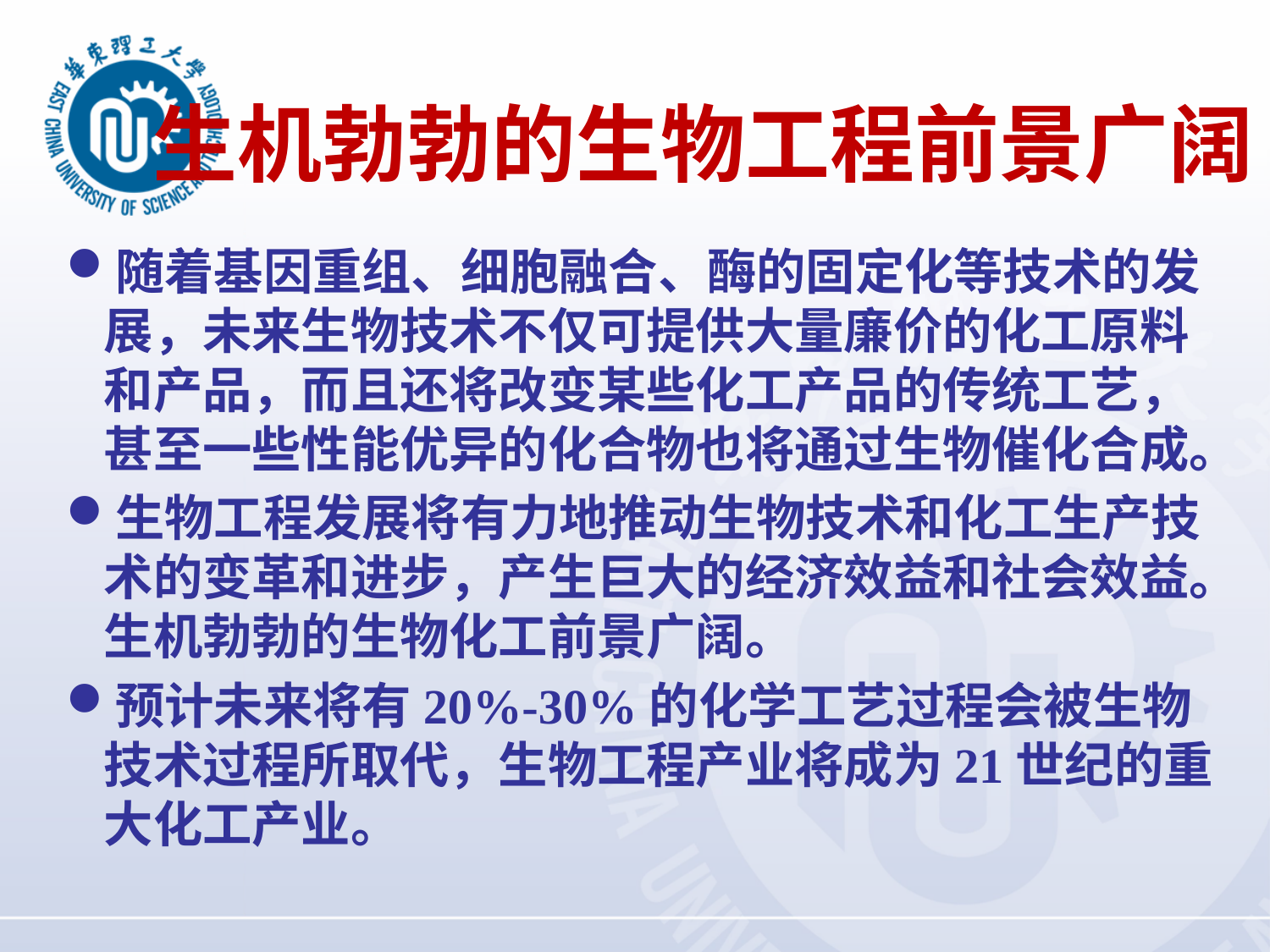

# 生机勃勃的生物工程前景广阔
随着基因重组、细胞融合、酶的固定化等技术的发展，未来生物技术不仅可提供大量廉价的化工原料和产品，而且还将改变某些化工产品的传统工艺，甚至一些性能优异的化合物也将通过生物催化合成。
生物工程发展将有力地推动生物技术和化工生产技术的变革和进步，产生巨大的经济效益和社会效益。生机勃勃的生物化工前景广阔。
预计未来将有20%-30%的化学工艺过程会被生物技术过程所取代，生物工程产业将成为21世纪的重大化工产业。